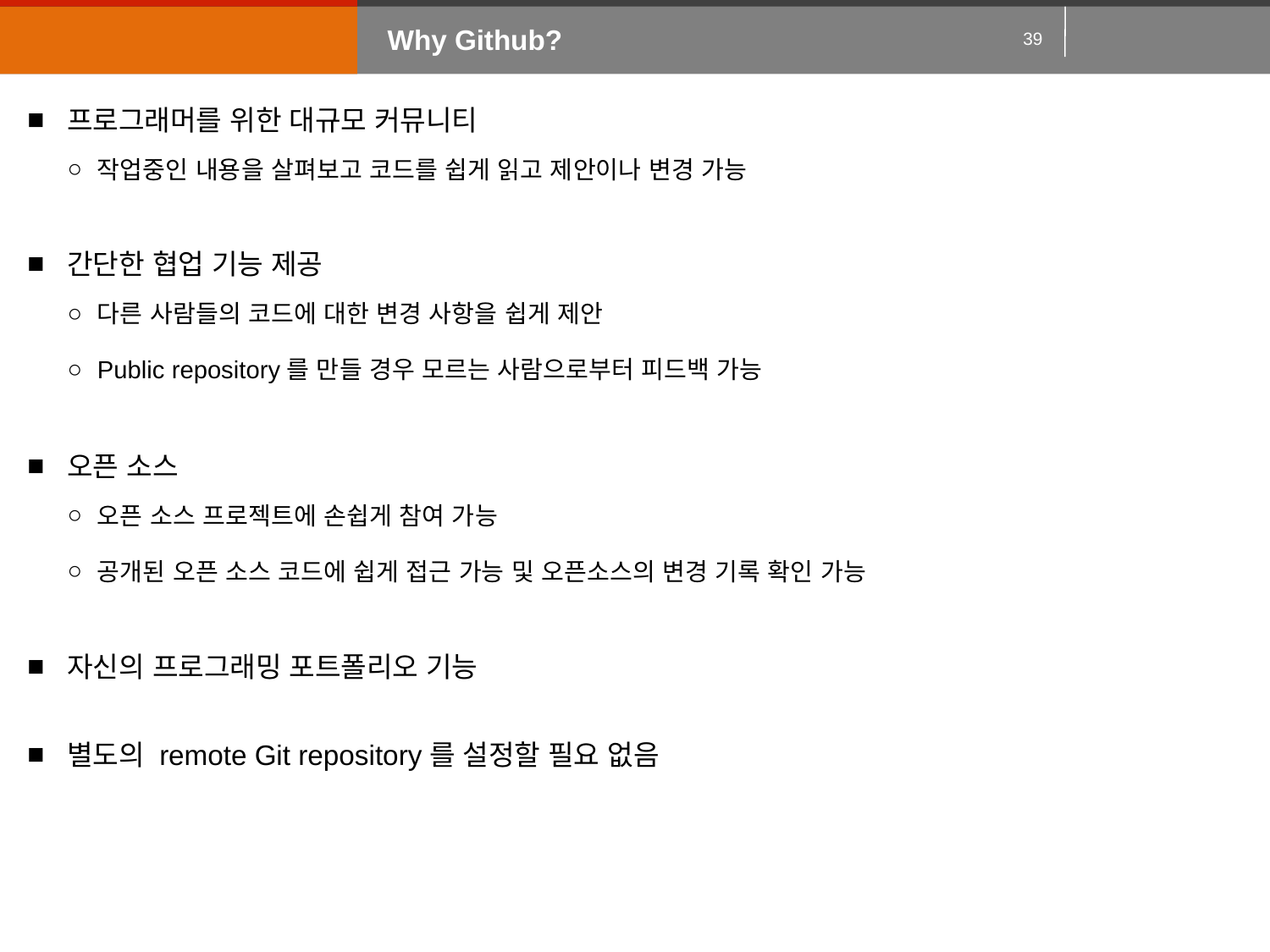

Why Github?
프로그래머를 위한 대규모 커뮤니티
작업중인 내용을 살펴보고 코드를 쉽게 읽고 제안이나 변경 가능

간단한 협업 기능 제공
다른 사람들의 코드에 대한 변경 사항을 쉽게 제안
Public repository를 만들 경우 모르는 사람으로부터 피드백 가능

오픈 소스
오픈 소스 프로젝트에 손쉽게 참여 가능
공개된 오픈 소스 코드에 쉽게 접근 가능 및 오픈소스의 변경 기록 확인 가능

자신의 프로그래밍 포트폴리오 기능

별도의 remote Git repository를 설정할 필요 없음